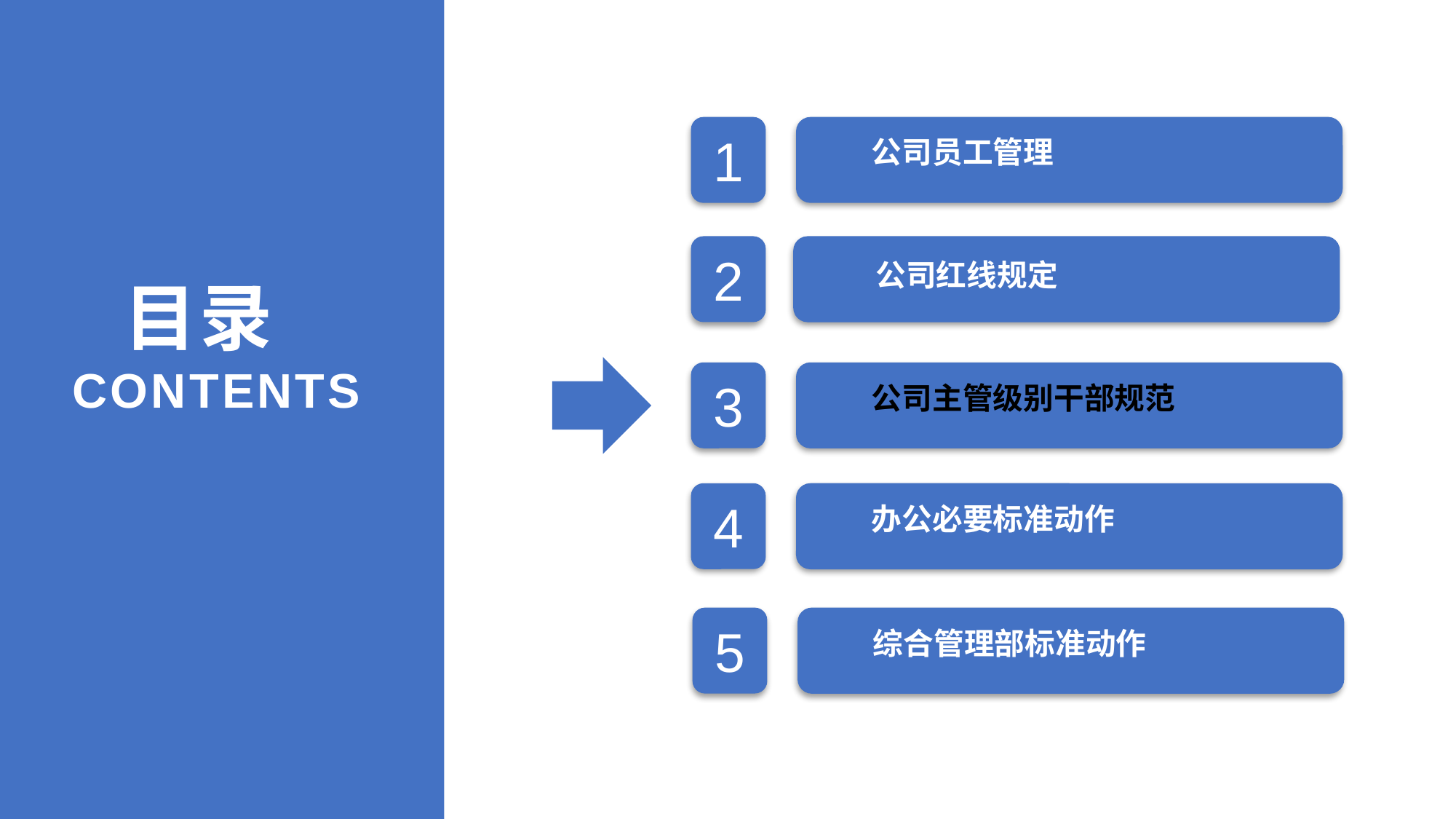

1

公司员工管理
2

公司红线规定
目录
CONTENTS

3

公司主管级别干部规范
4

办公必要标准动作
5

综合管理部标准动作